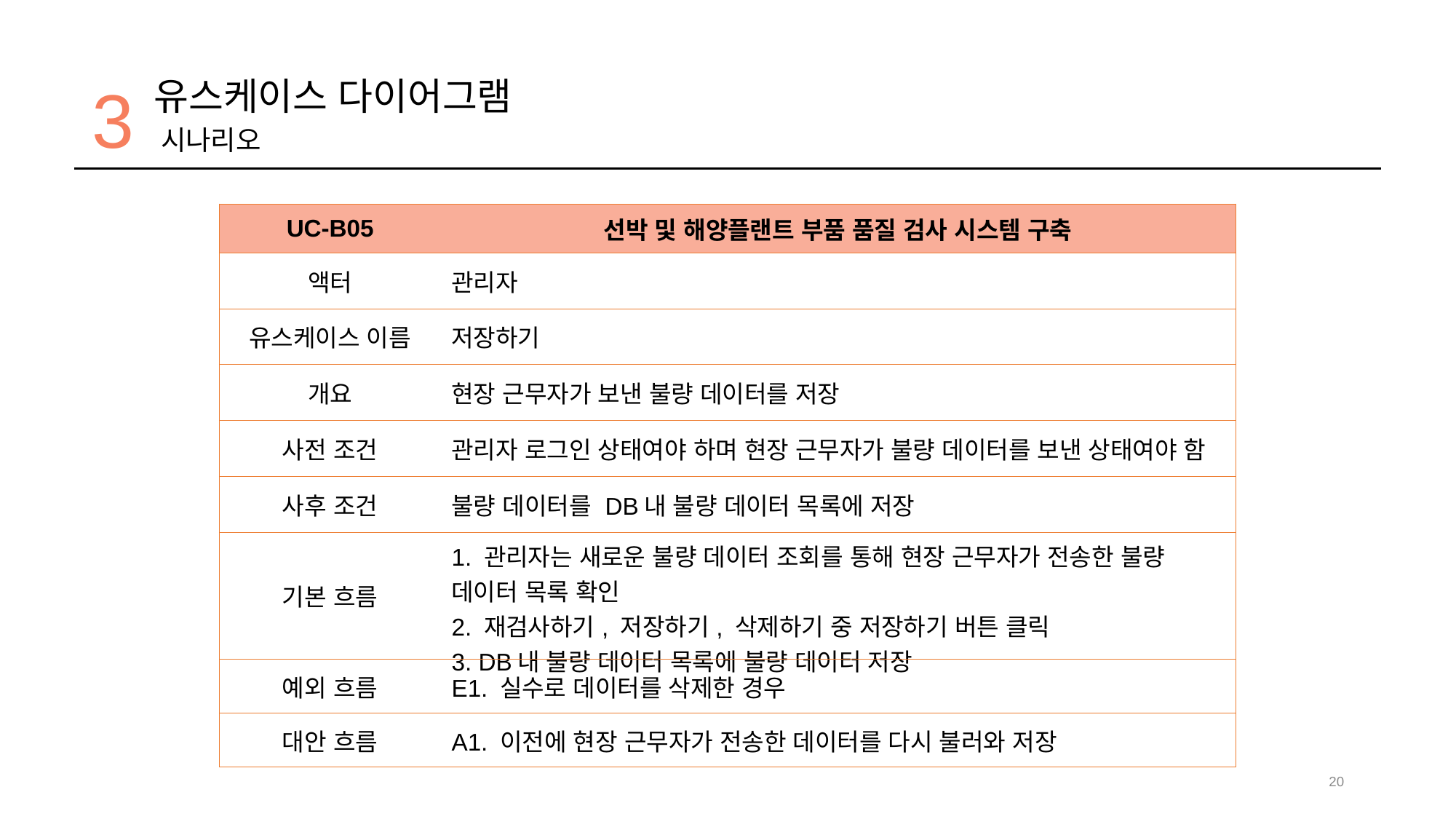

3
유스케이스 다이어그램
시나리오
| UC-B05 | 선박 및 해양플랜트 부품 품질 검사 시스템 구축 |
| --- | --- |
| 액터 | 관리자 |
| 유스케이스 이름 | 저장하기 |
| 개요 | 현장 근무자가 보낸 불량 데이터를 저장 |
| 사전 조건 | 관리자 로그인 상태여야 하며 현장 근무자가 불량 데이터를 보낸 상태여야 함 |
| 사후 조건 | 불량 데이터를 DB내 불량 데이터 목록에 저장 |
| 기본 흐름 | 1. 관리자는 새로운 불량 데이터 조회를 통해 현장 근무자가 전송한 불량 데이터 목록 확인 2. 재검사하기, 저장하기, 삭제하기 중 저장하기 버튼 클릭 3. DB내 불량 데이터 목록에 불량 데이터 저장 |
| 예외 흐름 | E1. 실수로 데이터를 삭제한 경우 |
| 대안 흐름 | A1. 이전에 현장 근무자가 전송한 데이터를 다시 불러와 저장 |
20